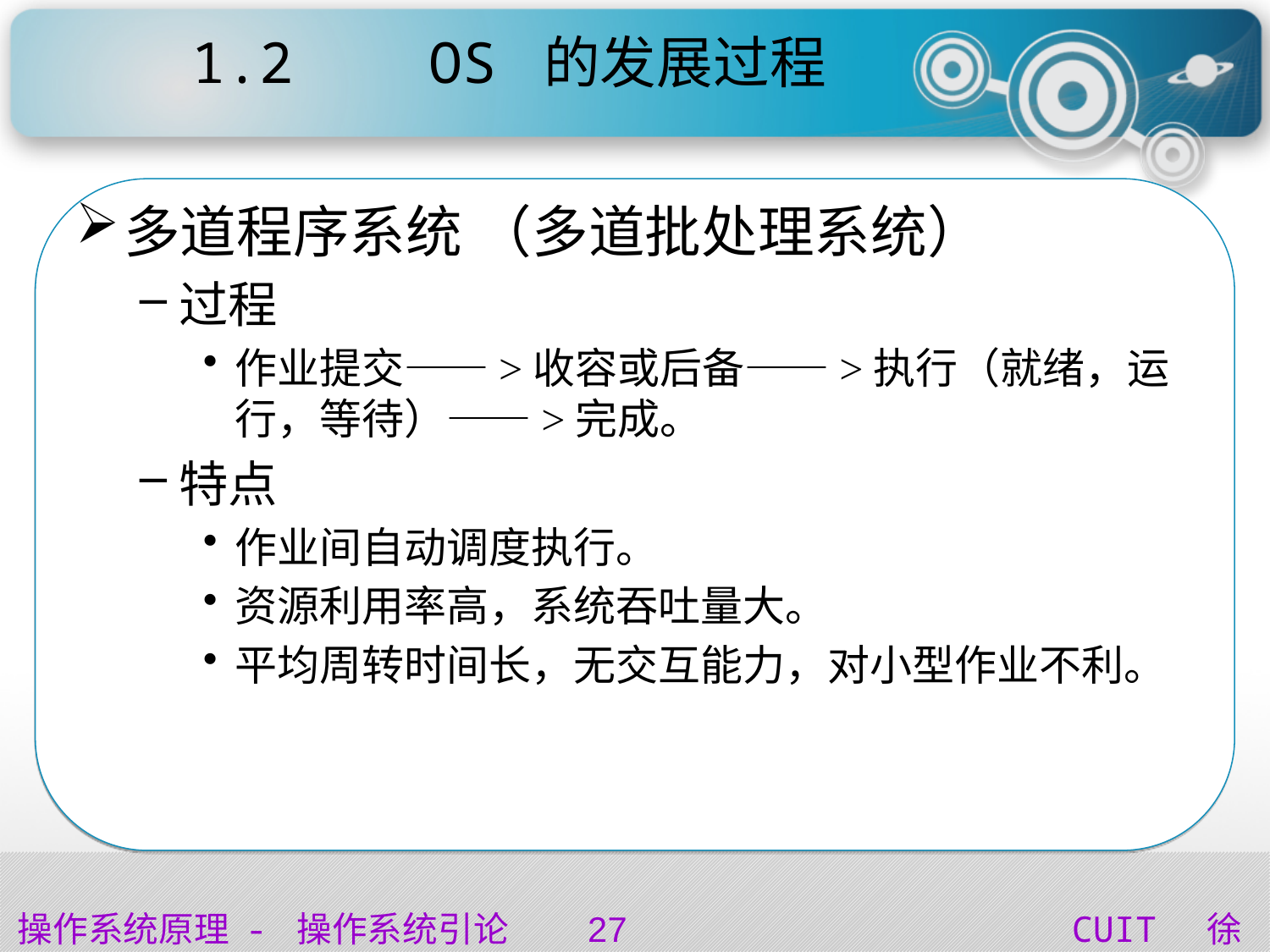

# 1.2    OS 的发展过程
多道程序系统 （多道批处理系统）
过程
作业提交——>收容或后备——>执行（就绪，运行，等待）——>完成。
特点
作业间自动调度执行。
资源利用率高，系统吞吐量大。
平均周转时间长，无交互能力，对小型作业不利。